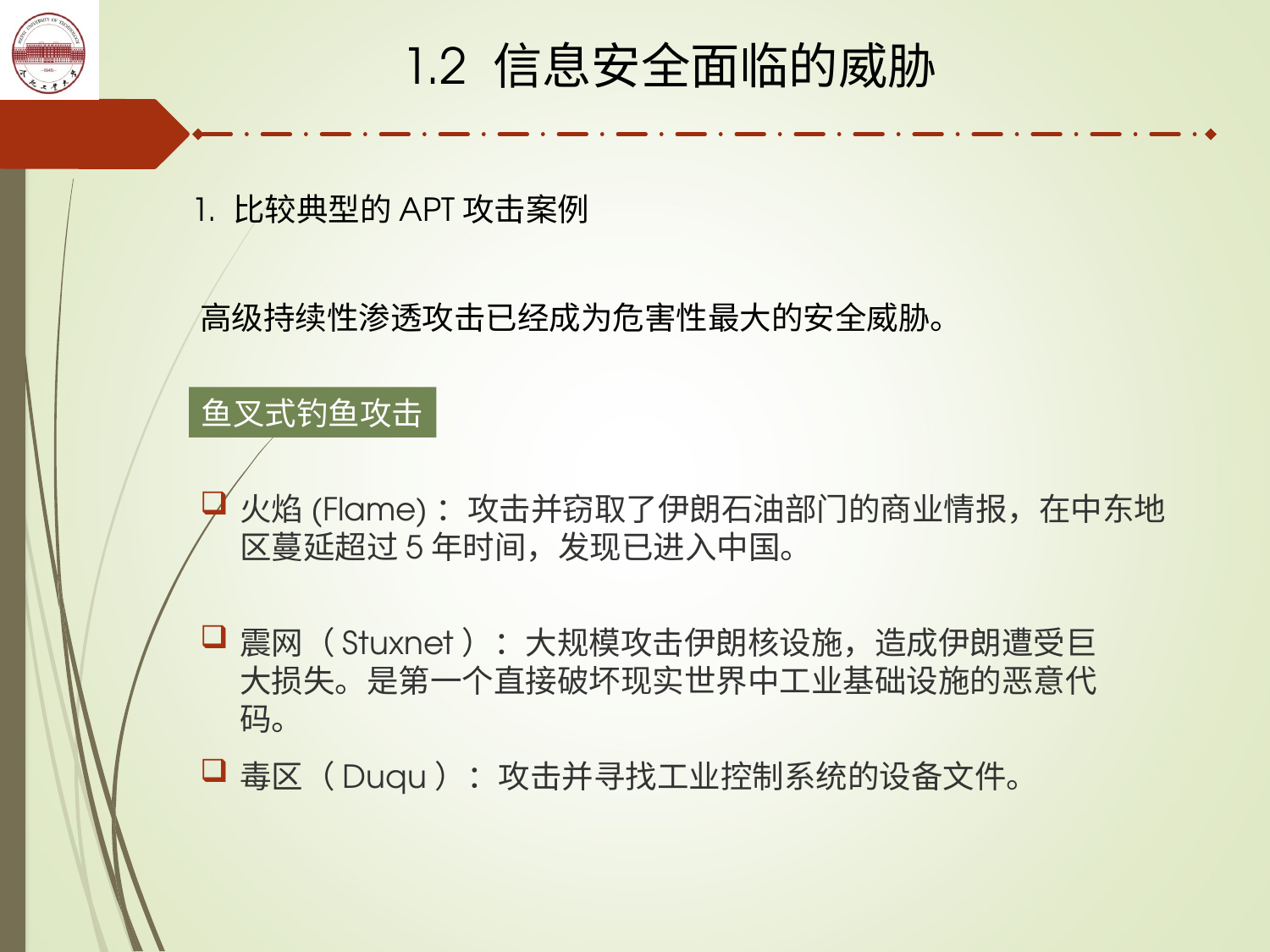

1.2 信息安全面临的威胁
1. 比较典型的APT攻击案例
高级持续性渗透攻击已经成为危害性最大的安全威胁。
鱼叉式钓鱼攻击
火焰(Flame)：攻击并窃取了伊朗石油部门的商业情报，在中东地区蔓延超过5年时间，发现已进入中国。
震网（Stuxnet）：大规模攻击伊朗核设施，造成伊朗遭受巨大损失。是第一个直接破坏现实世界中工业基础设施的恶意代码。
毒区（Duqu）：攻击并寻找工业控制系统的设备文件。